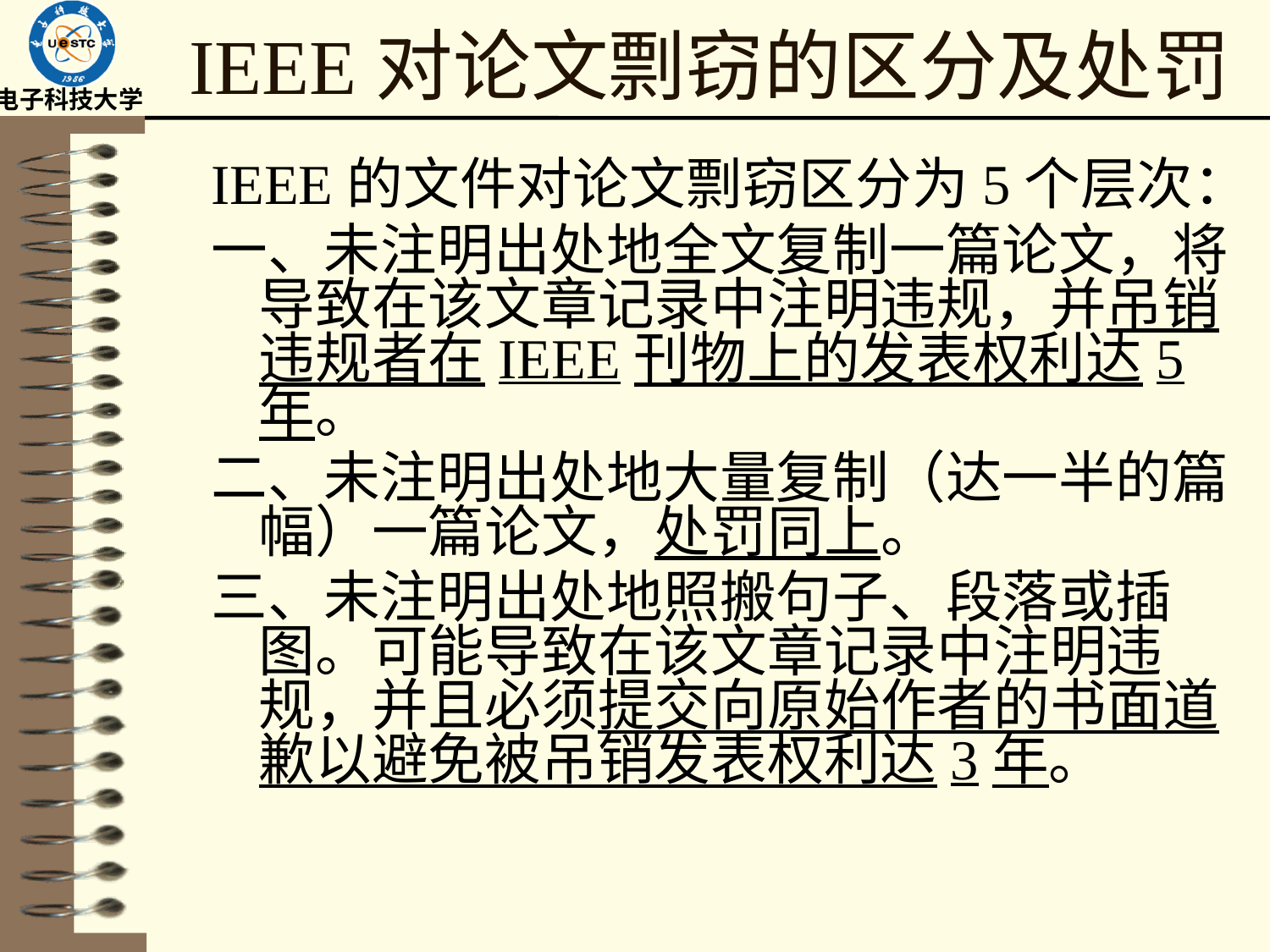

# IEEE对论文剽窃的区分及处罚
IEEE的文件对论文剽窃区分为5个层次：
一、未注明出处地全文复制一篇论文，将导致在该文章记录中注明违规，并吊销违规者在IEEE刊物上的发表权利达5年。
二、未注明出处地大量复制（达一半的篇幅）一篇论文，处罚同上。
三、未注明出处地照搬句子、段落或插图。可能导致在该文章记录中注明违规，并且必须提交向原始作者的书面道歉以避免被吊销发表权利达3年。